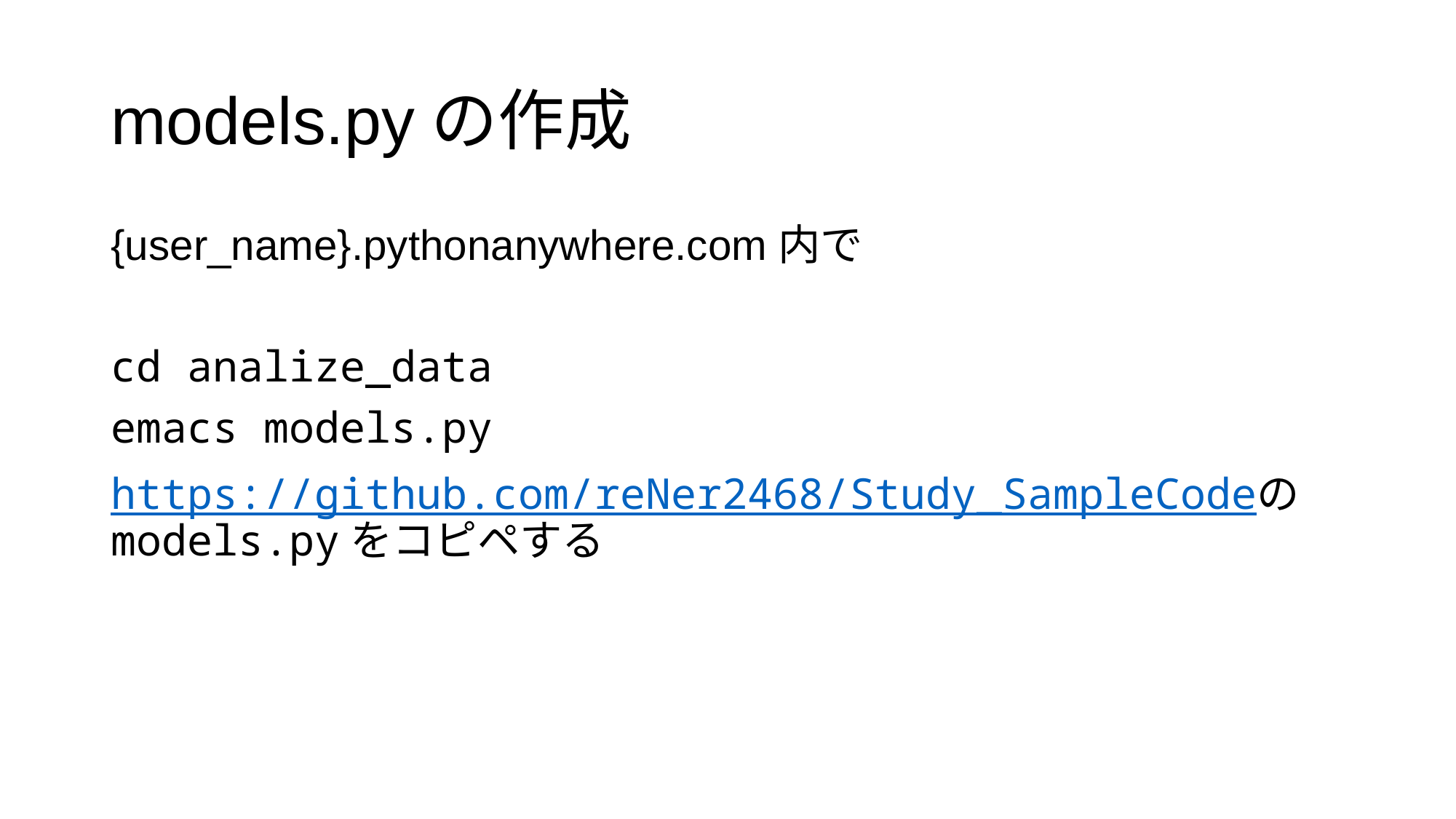

# models.pyの作成
{user_name}.pythonanywhere.com内で

cd analize_data
emacs models.py
https://github.com/reNer2468/Study_SampleCodeのmodels.pyをコピペする